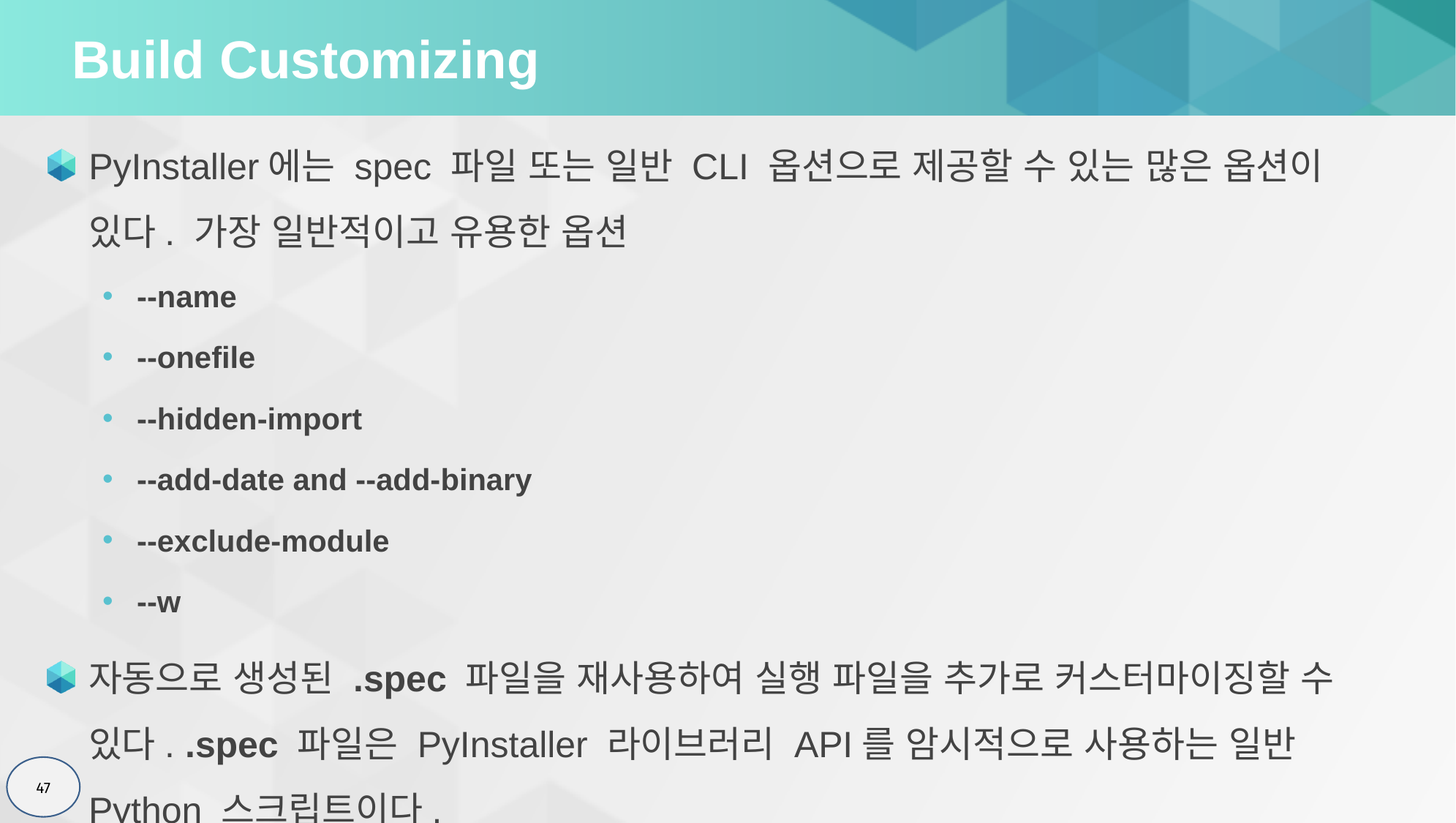

# Build Customizing
PyInstaller에는 spec 파일 또는 일반 CLI 옵션으로 제공할 수 있는 많은 옵션이 있다. 가장 일반적이고 유용한 옵션
--name
--onefile
--hidden-import
--add-date and --add-binary
--exclude-module
--w

자동으로 생성된 .spec 파일을 재사용하여 실행 파일을 추가로 커스터마이징할 수 있다. .spec 파일은 PyInstaller 라이브러리 API를 암시적으로 사용하는 일반 Python 스크립트이다.